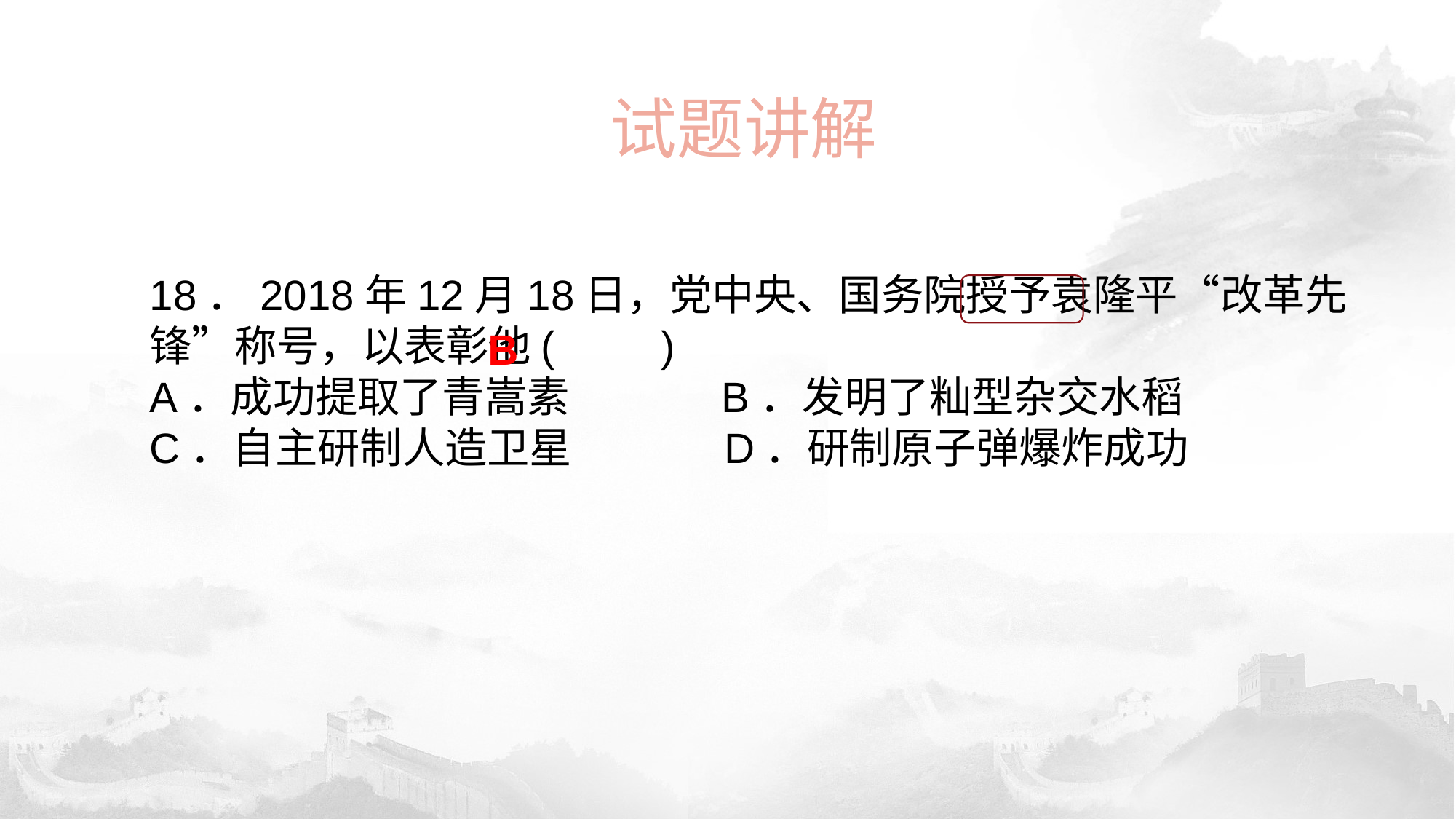

试题讲解
18．2018年12月18日，党中央、国务院授予袁隆平“改革先锋”称号，以表彰他(　　)A．成功提取了青嵩素               B．发明了籼型杂交水稻C．自主研制人造卫星               D．研制原子弹爆炸成功

B